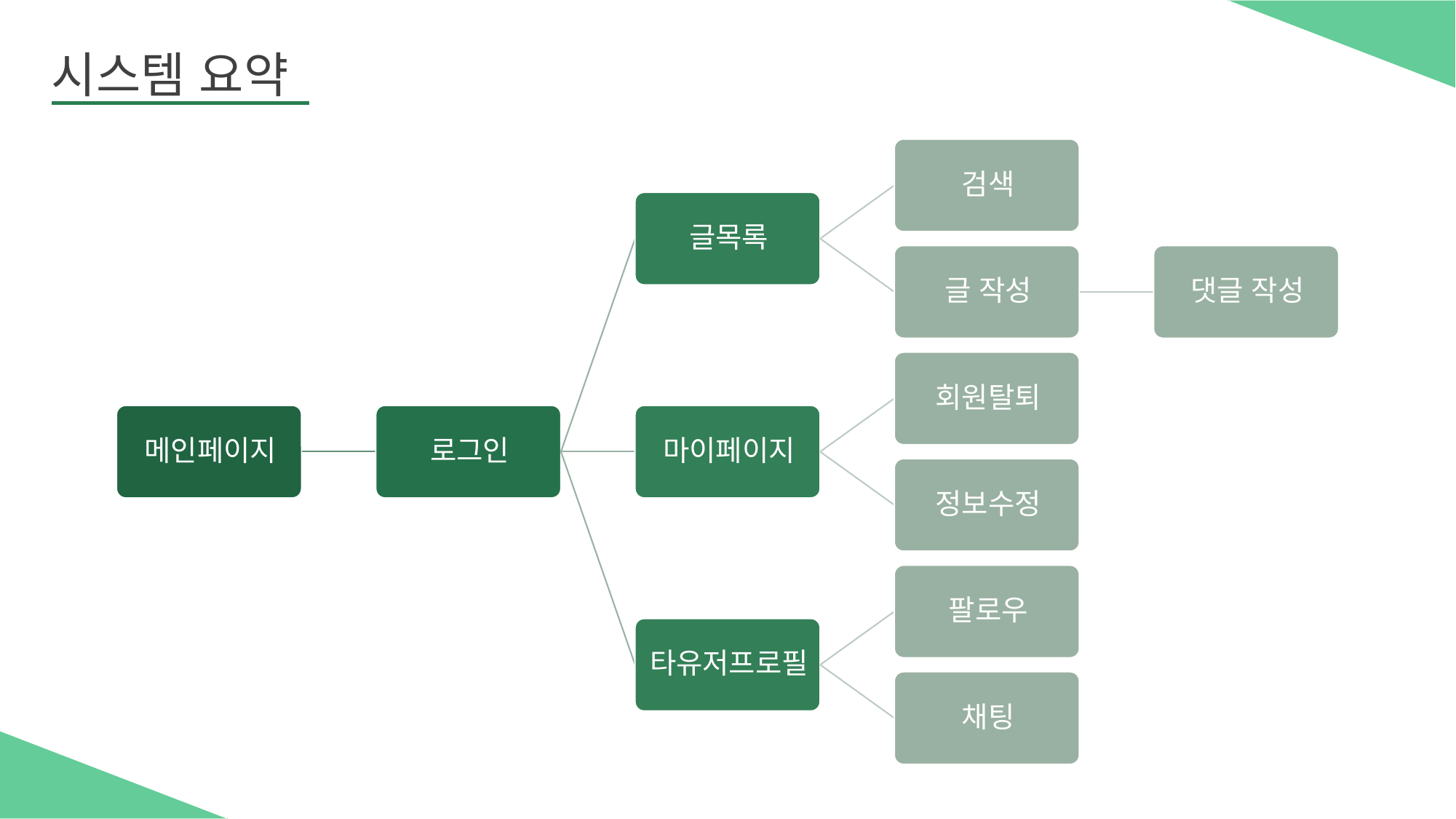

# 시스템 요약
메인페이지

로그인

글목록

검색

글 작성

댓글 작성

마이페이지

회원탈퇴

정보수정

타유저프로필

팔로우

채팅